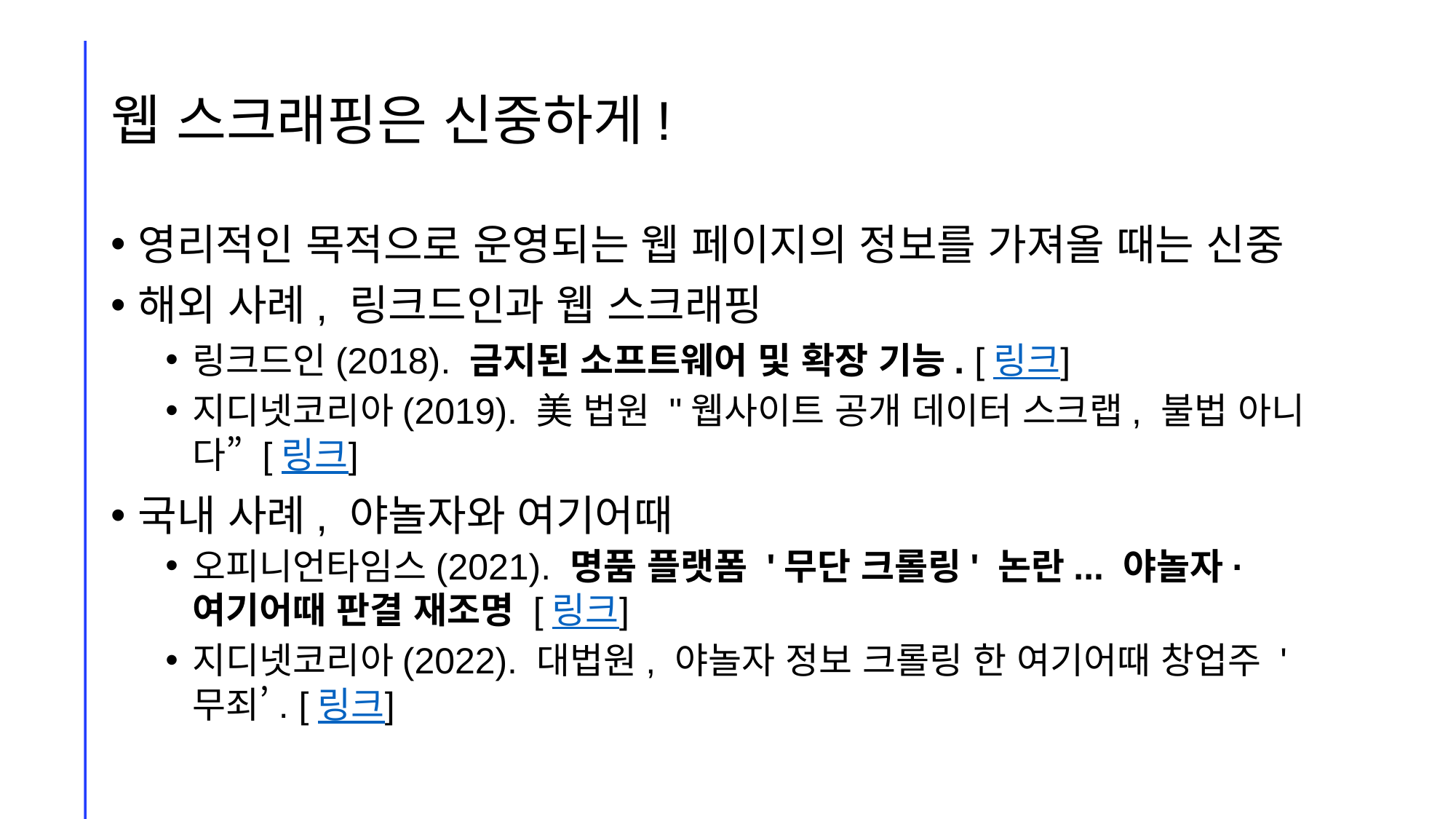

# 웹 스크래핑은 신중하게!
영리적인 목적으로 운영되는 웹 페이지의 정보를 가져올 때는 신중
해외 사례, 링크드인과 웹 스크래핑
링크드인(2018). 금지된 소프트웨어 및 확장 기능. [링크]
지디넷코리아(2019). 美 법원 "웹사이트 공개 데이터 스크랩, 불법 아니다” [링크]
국내 사례, 야놀자와 여기어때
오피니언타임스(2021). 명품 플랫폼 '무단 크롤링' 논란... 야놀자·여기어때 판결 재조명 [링크]
지디넷코리아(2022). 대법원, 야놀자 정보 크롤링 한 여기어때 창업주 '무죄’. [링크]